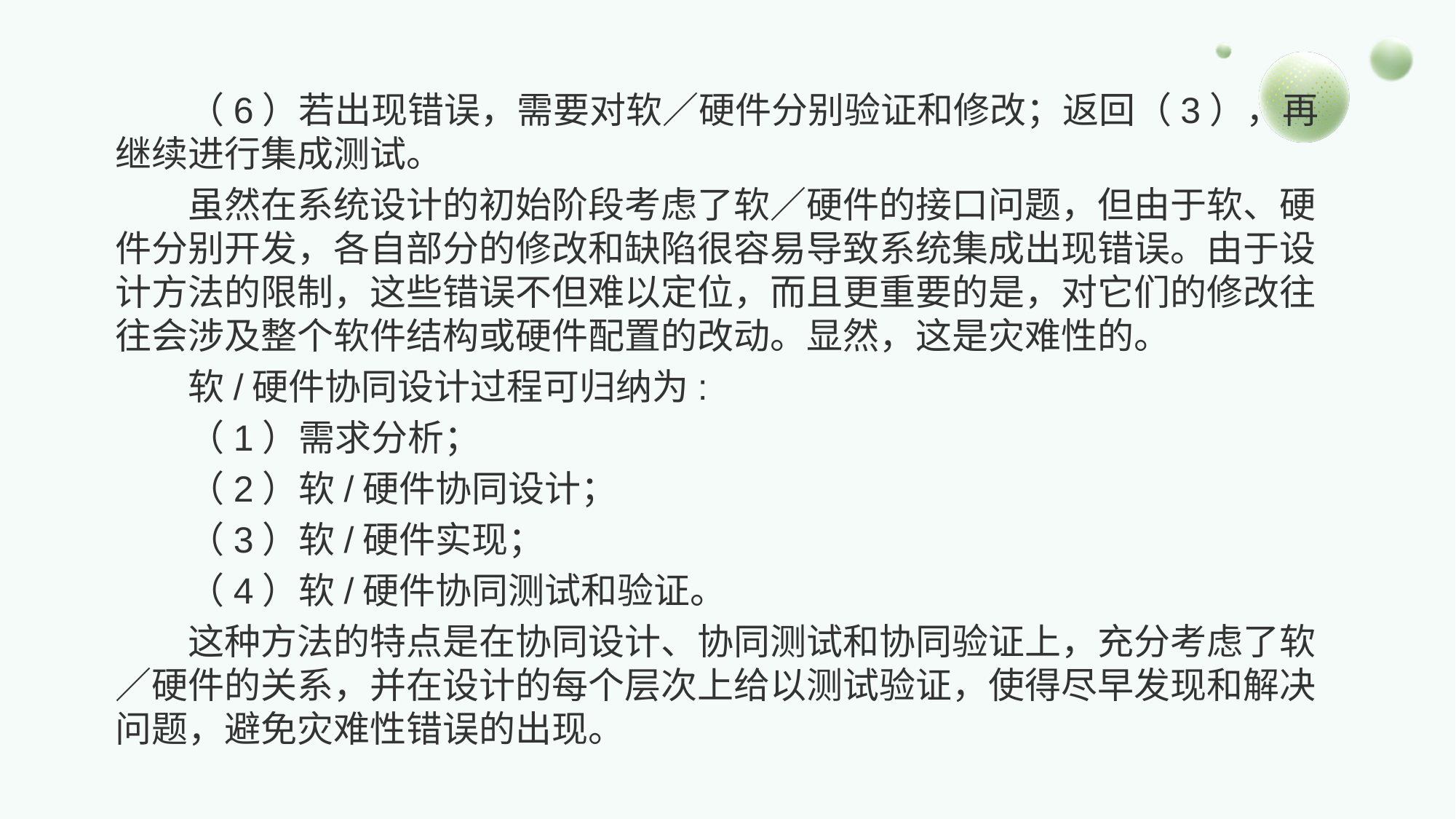

（6）若出现错误，需要对软／硬件分别验证和修改；返回（3），再继续进行集成测试。
虽然在系统设计的初始阶段考虑了软／硬件的接口问题，但由于软、硬件分别开发，各自部分的修改和缺陷很容易导致系统集成出现错误。由于设计方法的限制，这些错误不但难以定位，而且更重要的是，对它们的修改往往会涉及整个软件结构或硬件配置的改动。显然，这是灾难性的。
软/硬件协同设计过程可归纳为:
（1）需求分析；
（2）软/硬件协同设计；
（3）软/硬件实现；
（4）软/硬件协同测试和验证。
这种方法的特点是在协同设计、协同测试和协同验证上，充分考虑了软／硬件的关系，并在设计的每个层次上给以测试验证，使得尽早发现和解决问题，避免灾难性错误的出现。